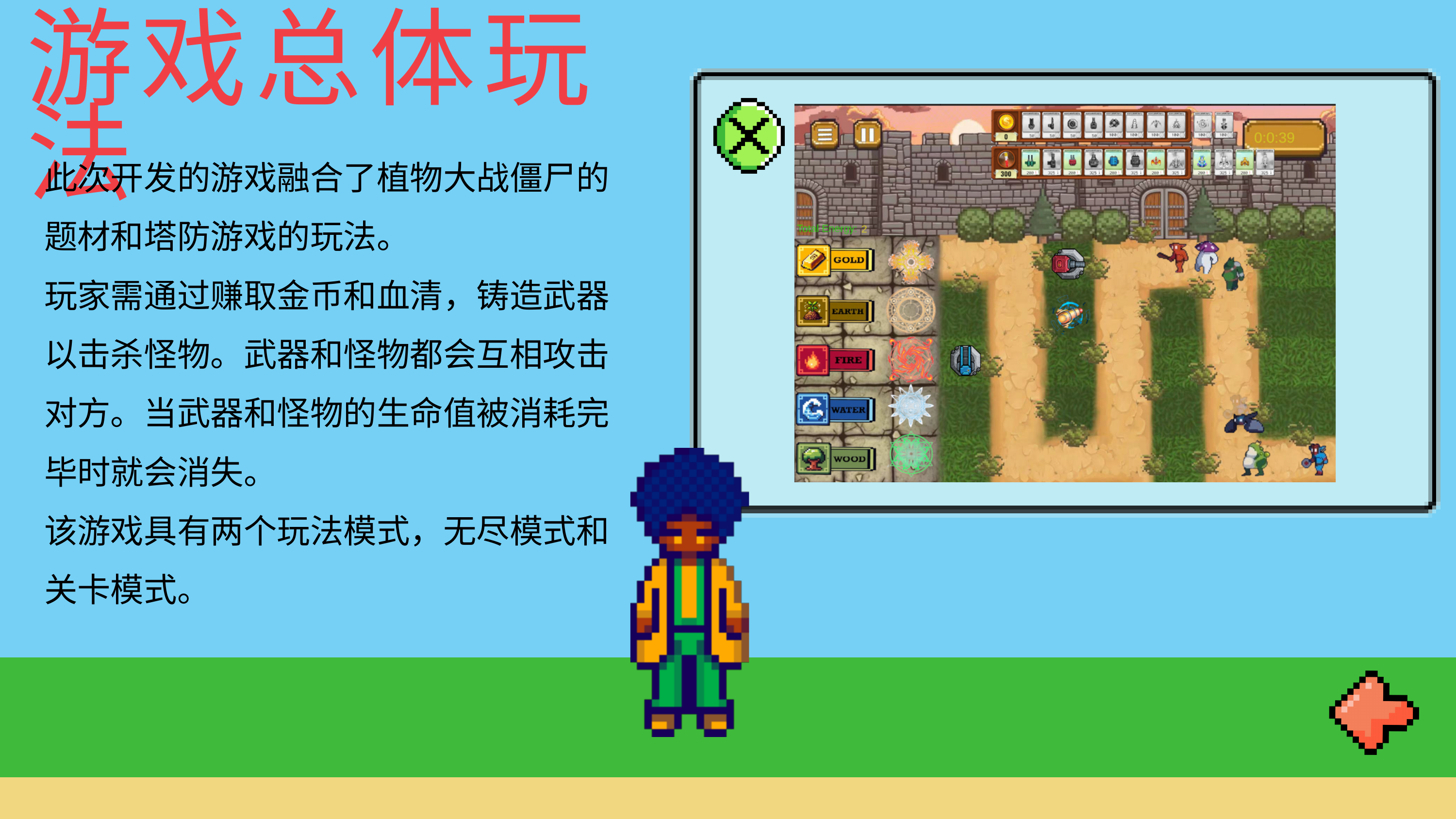

游戏总体玩法

此次开发的游戏融合了植物大战僵尸的题材和塔防游戏的玩法。
玩家需通过赚取金币和血清，铸造武器以击杀怪物。武器和怪物都会互相攻击对方。当武器和怪物的生命值被消耗完毕时就会消失。
该游戏具有两个玩法模式，无尽模式和关卡模式。